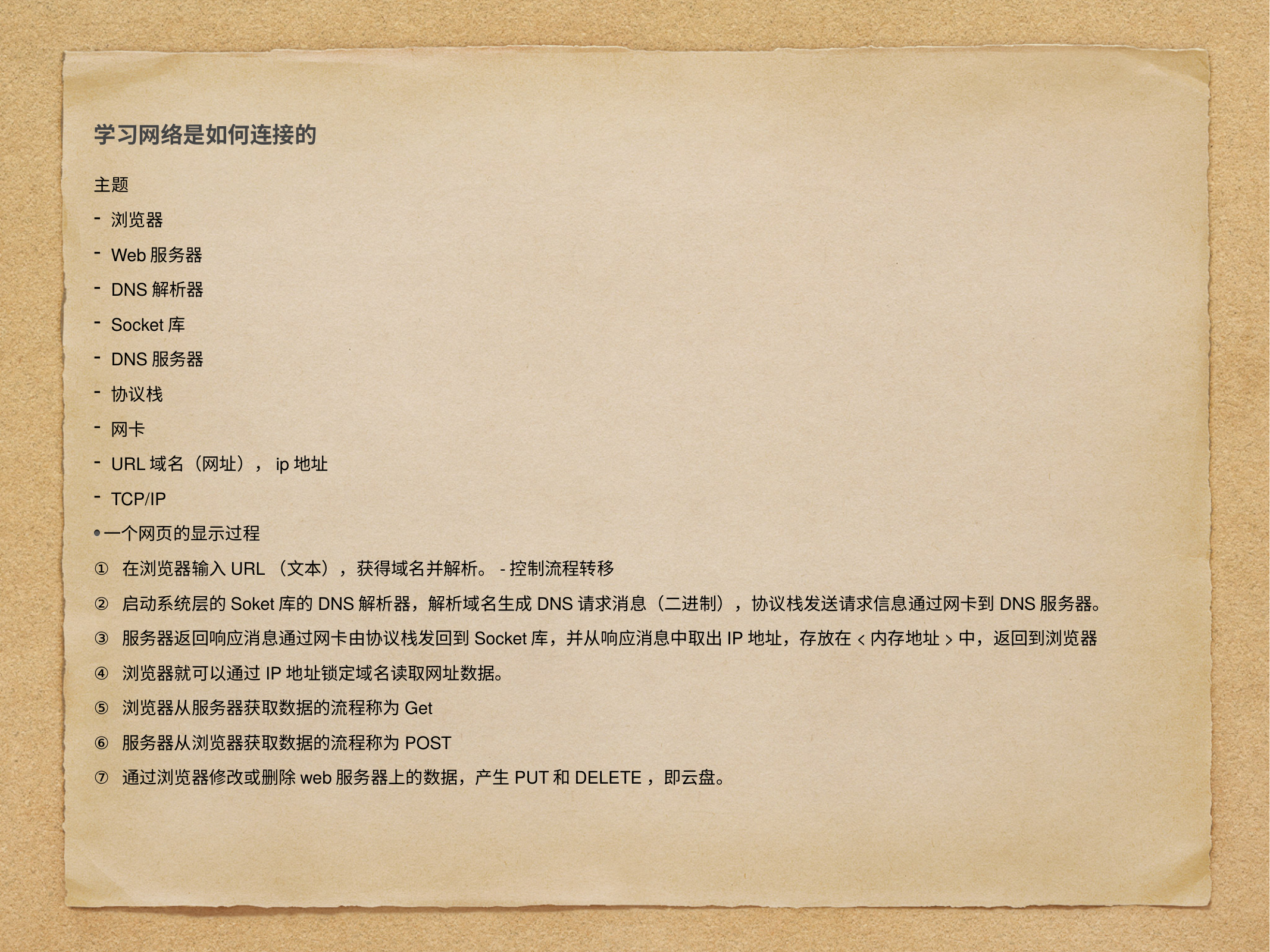

学习网络是如何连接的
主题
浏览器
Web服务器
DNS解析器
Socket库
DNS服务器
协议栈
网卡
URL域名（网址），ip地址
TCP/IP
一个网页的显示过程
在浏览器输入URL（文本），获得域名并解析。-控制流程转移
启动系统层的Soket库的DNS解析器，解析域名生成DNS请求消息（二进制），协议栈发送请求信息通过网卡到DNS服务器。
服务器返回响应消息通过网卡由协议栈发回到Socket库，并从响应消息中取出IP地址，存放在<内存地址>中，返回到浏览器
浏览器就可以通过IP地址锁定域名读取网址数据。
浏览器从服务器获取数据的流程称为Get
服务器从浏览器获取数据的流程称为POST
通过浏览器修改或删除web服务器上的数据，产生PUT和DELETE，即云盘。